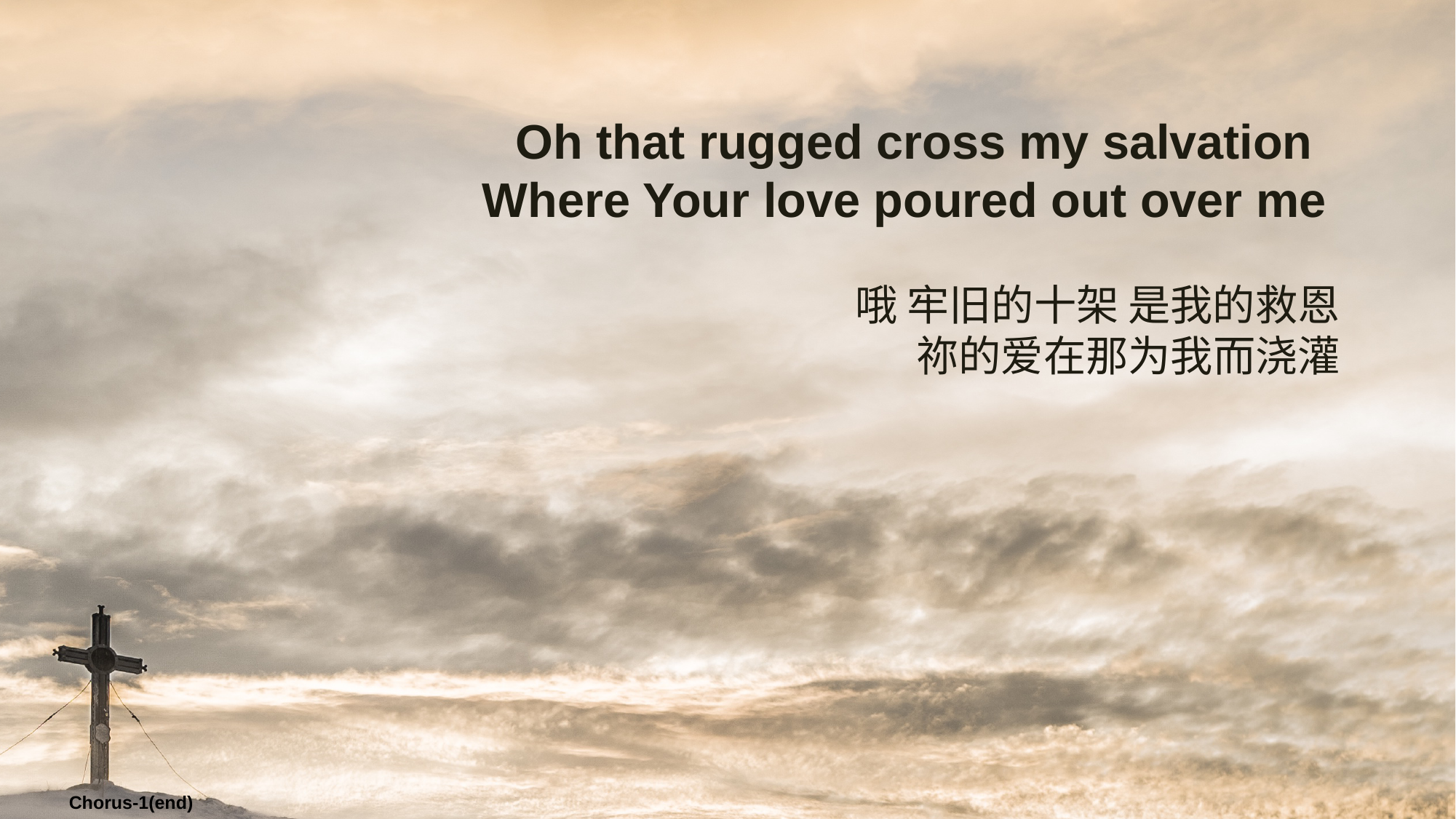

Oh that rugged cross my salvation
Where Your love poured out over me

哦 牢旧的十架 是我的救恩
祢的爱在那为我而浇灌

Chorus-1(end)